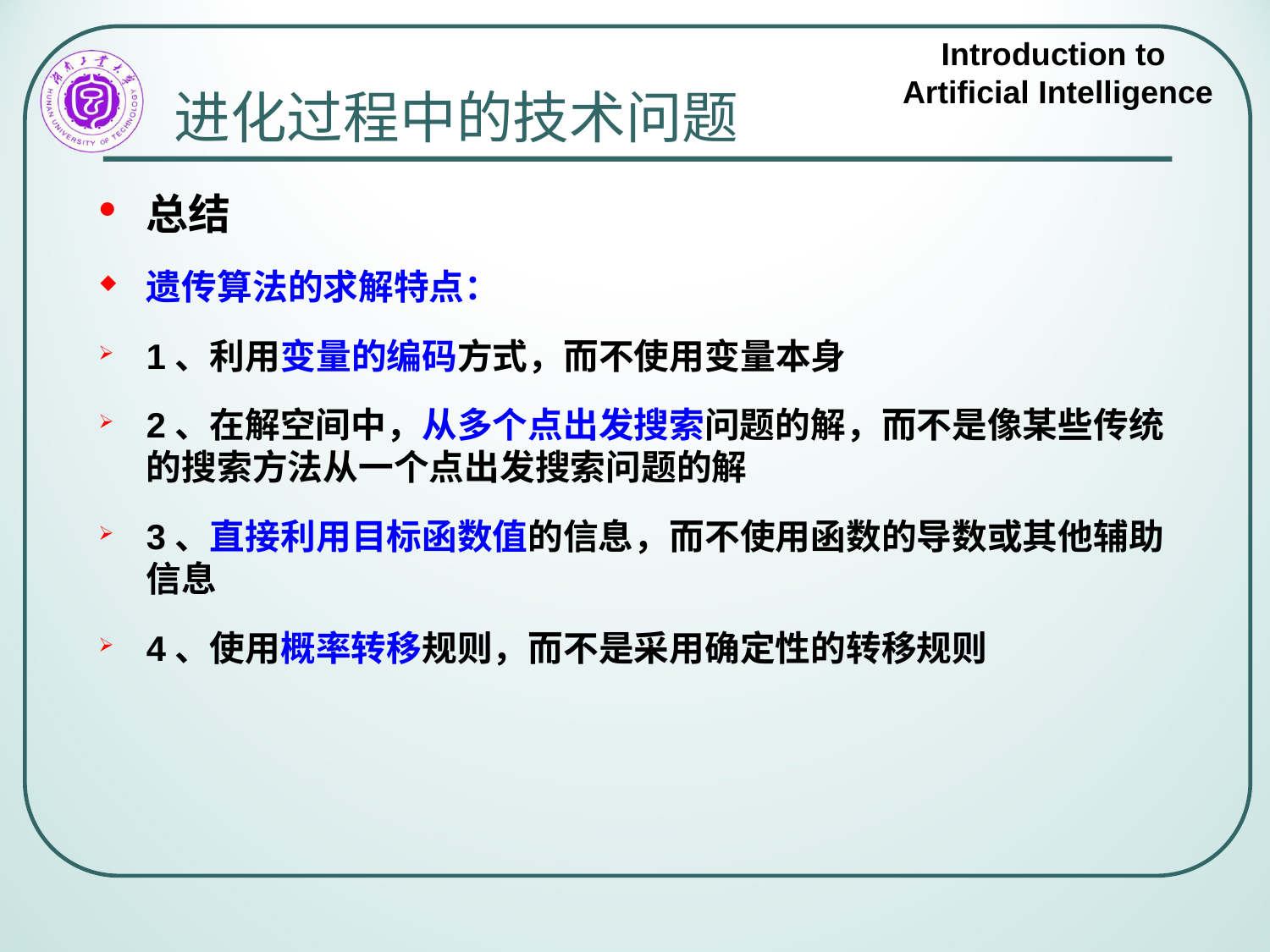

# 进化过程中的技术问题
总结

遗传算法的求解特点：

1、利用变量的编码方式，而不使用变量本身

2、在解空间中，从多个点出发搜索问题的解，而不是像某些传统的搜索方法从一个点出发搜索问题的解

3、直接利用目标函数值的信息，而不使用函数的导数或其他辅助信息

4、使用概率转移规则，而不是采用确定性的转移规则